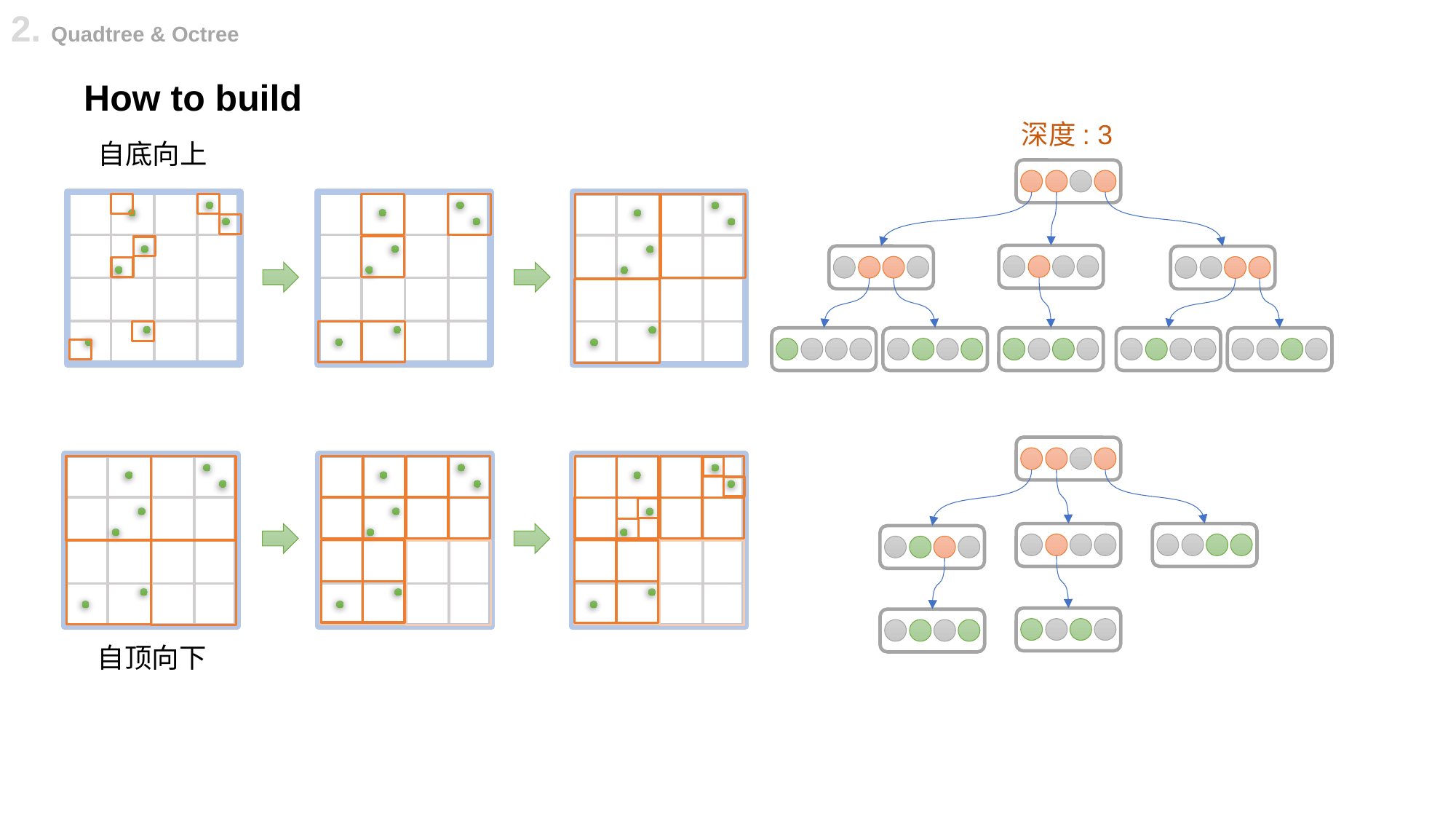

2. Quadtree & Octree
How to build
深度: 3
自底向上

自顶向下